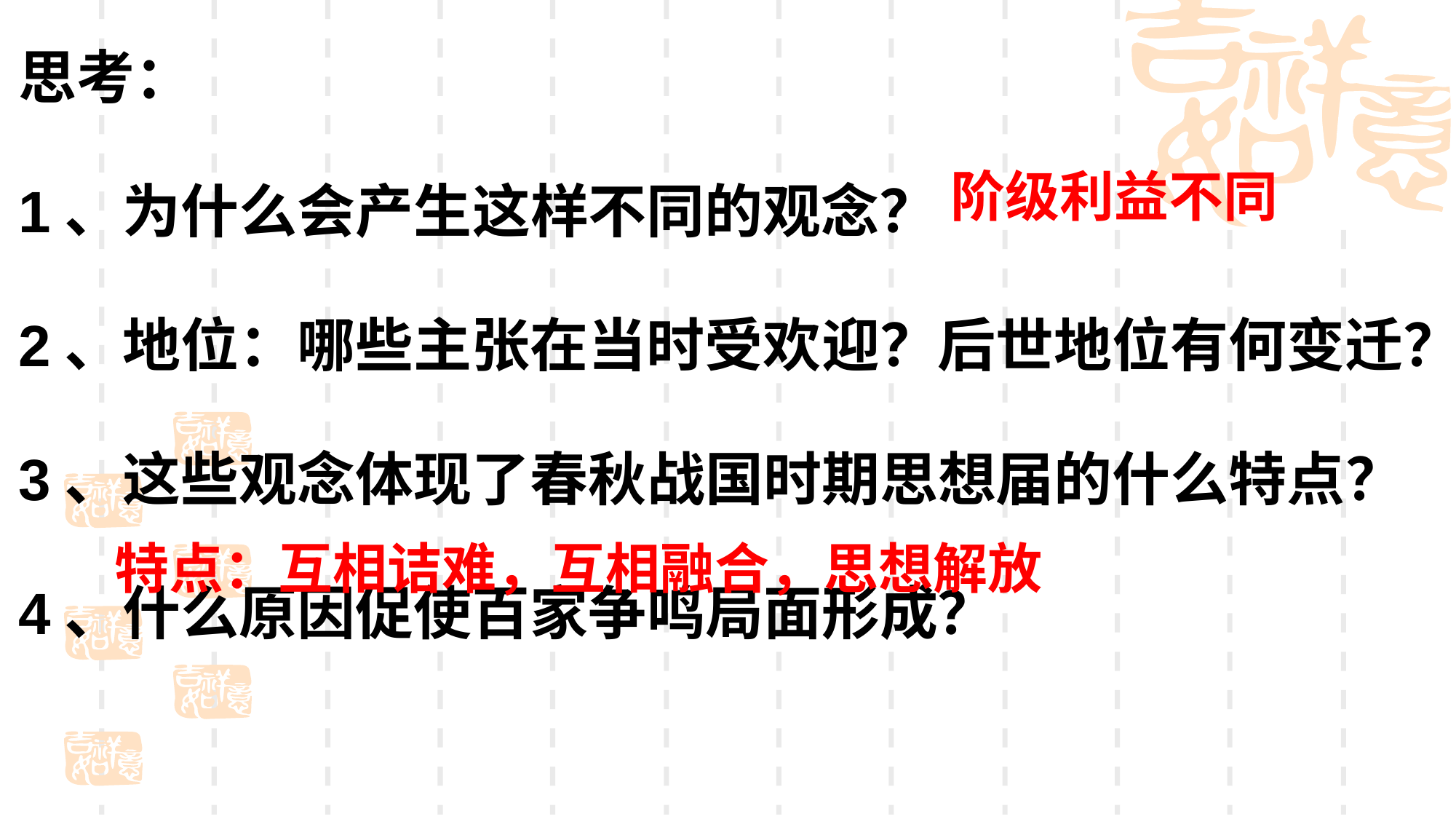

思考：
1、为什么会产生这样不同的观念？
2、地位：哪些主张在当时受欢迎？后世地位有何变迁？
3、这些观念体现了春秋战国时期思想届的什么特点？
4、什么原因促使百家争鸣局面形成？

阶级利益不同
特点：互相诘难，互相融合，思想解放